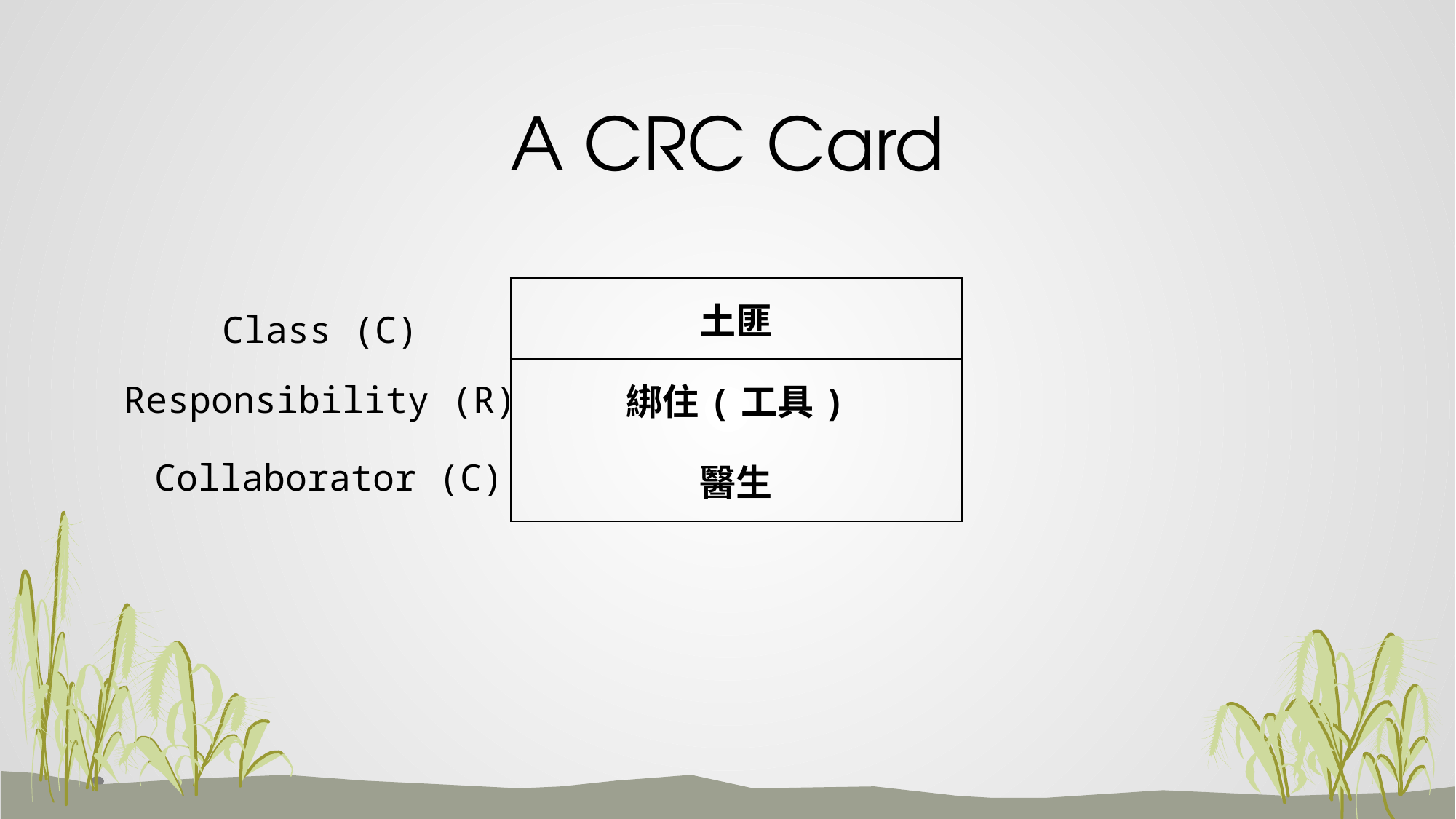

# A CRC Card
| 土匪 |
| --- |
| 綁住(工具) |
| 醫生 |
Class (C)
Responsibility (R)
Collaborator (C)